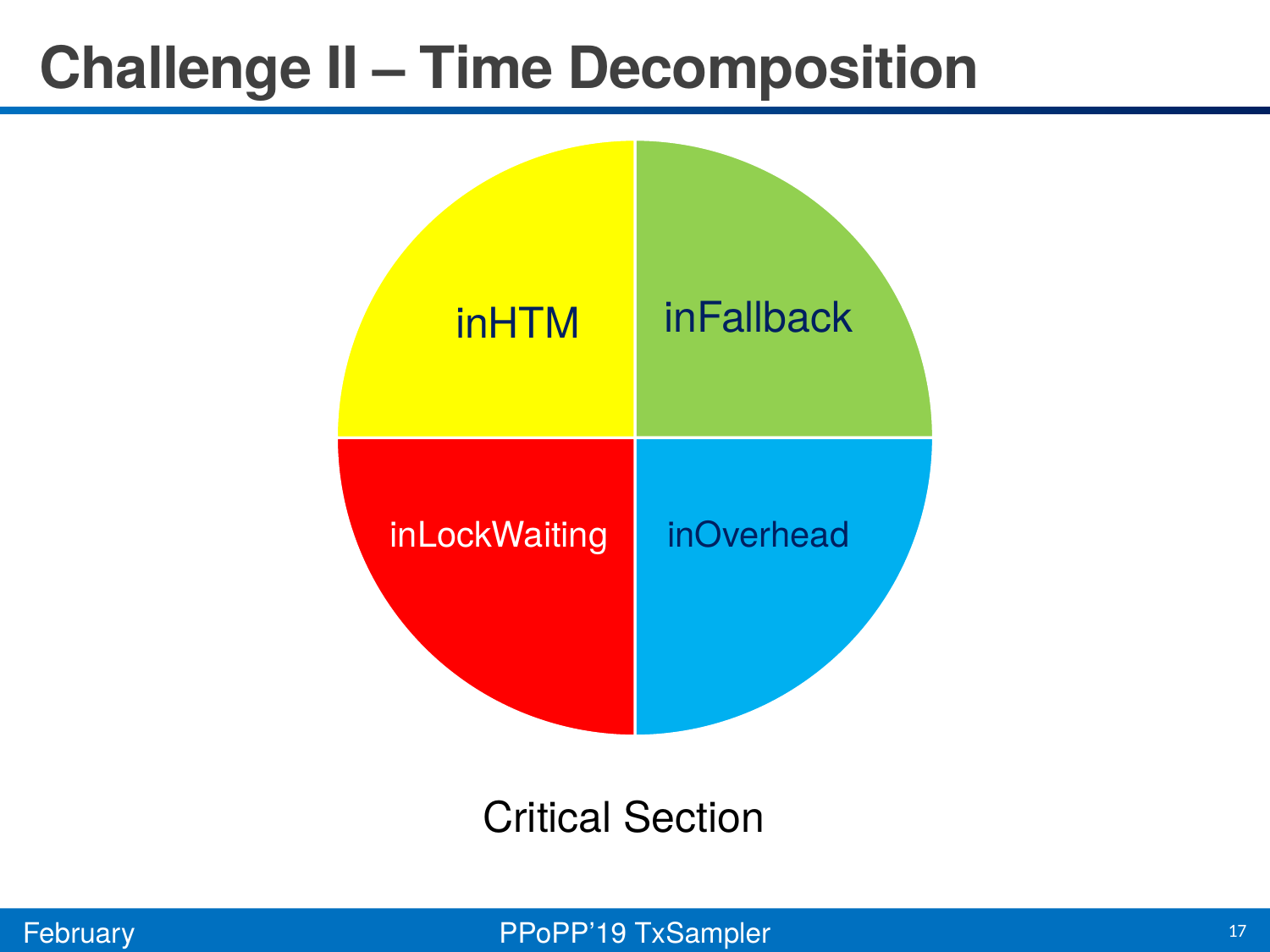

# Challenge II – Time Decomposition

### Chart

| Category | 销售额 |
|---|---|
| InHTM | 25.0 |
| inFallback | 25.0 |
| inLockWaiting | 25.0 |
| inOverhead | 25.0 |
inHTM
inFallback
inLockWaiting
inOverhead
Critical Section
17